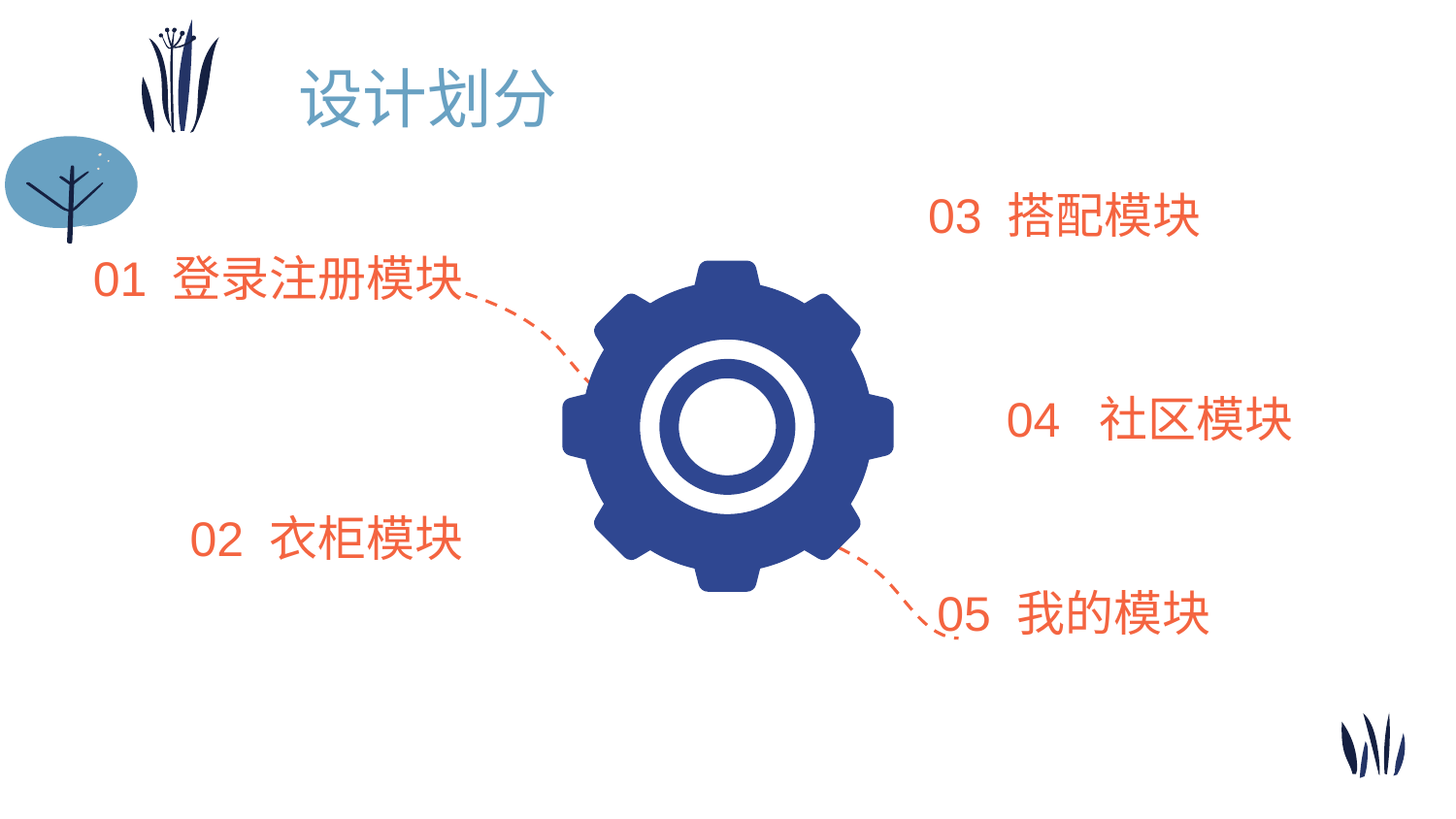

设计划分

03 搭配模块
# 01 登录注册模块

04  社区模块
02 衣柜模块

05 我的模块